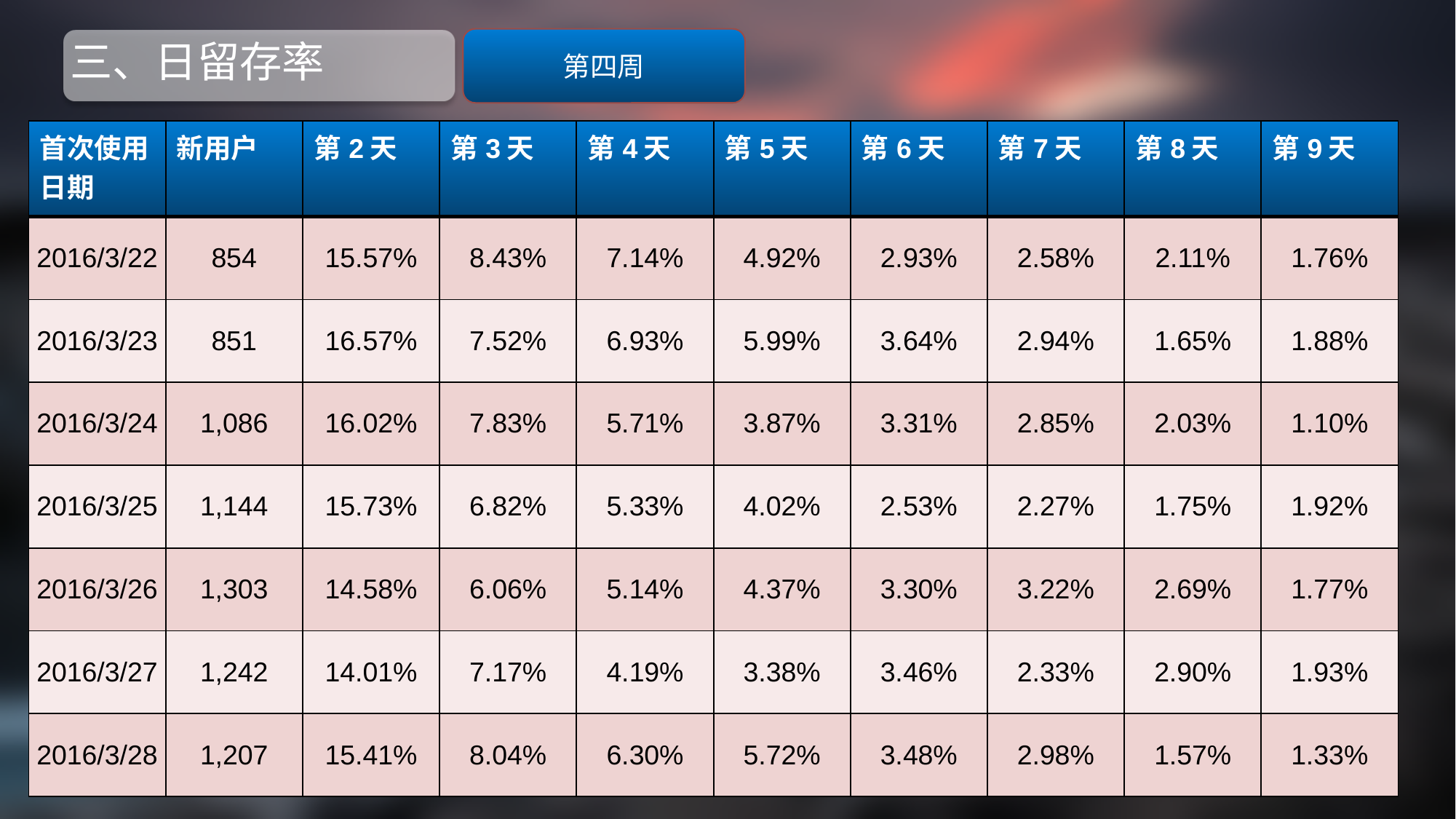

# 三、日留存率
第四周
| 首次使用日期 | 新用户 | 第2天 | 第3天 | 第4天 | 第5天 | 第6天 | 第7天 | 第8天 | 第9天 |
| --- | --- | --- | --- | --- | --- | --- | --- | --- | --- |
| 2016/3/22 | 854 | 15.57% | 8.43% | 7.14% | 4.92% | 2.93% | 2.58% | 2.11% | 1.76% |
| 2016/3/23 | 851 | 16.57% | 7.52% | 6.93% | 5.99% | 3.64% | 2.94% | 1.65% | 1.88% |
| 2016/3/24 | 1,086 | 16.02% | 7.83% | 5.71% | 3.87% | 3.31% | 2.85% | 2.03% | 1.10% |
| 2016/3/25 | 1,144 | 15.73% | 6.82% | 5.33% | 4.02% | 2.53% | 2.27% | 1.75% | 1.92% |
| 2016/3/26 | 1,303 | 14.58% | 6.06% | 5.14% | 4.37% | 3.30% | 3.22% | 2.69% | 1.77% |
| 2016/3/27 | 1,242 | 14.01% | 7.17% | 4.19% | 3.38% | 3.46% | 2.33% | 2.90% | 1.93% |
| 2016/3/28 | 1,207 | 15.41% | 8.04% | 6.30% | 5.72% | 3.48% | 2.98% | 1.57% | 1.33% |